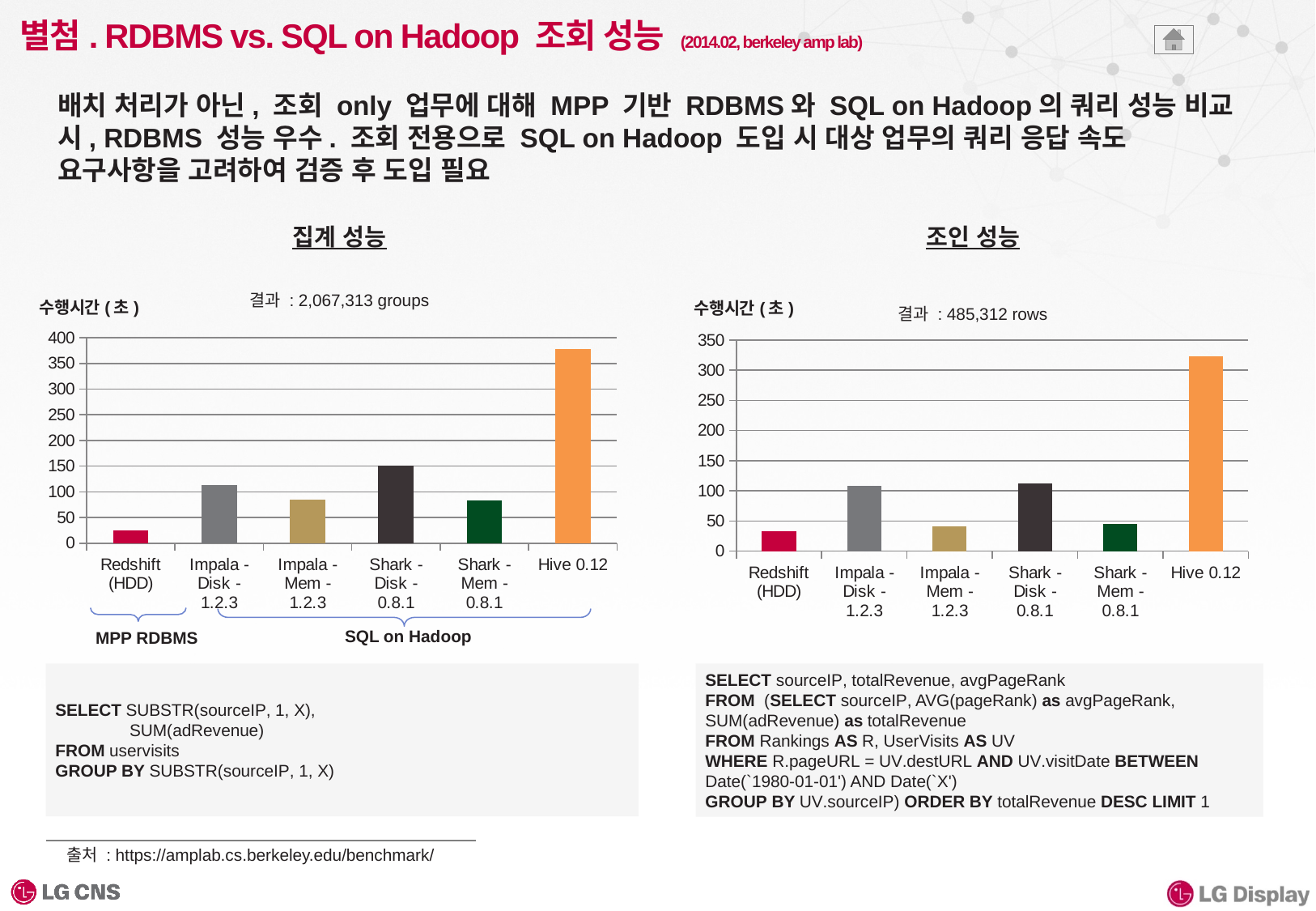

# 별첨. RDBMS vs. SQL on Hadoop 조회 성능 (2014.02, berkeley amp lab)

배치 처리가 아닌, 조회 only 업무에 대해 MPP 기반 RDBMS와 SQL on Hadoop의 쿼리 성능 비교 시, RDBMS 성능 우수. 조회 전용으로 SQL on Hadoop 도입 시 대상 업무의 쿼리 응답 속도 요구사항을 고려하여 검증 후 도입 필요
집계 성능
조인 성능

### Chart: 수행시간(초)

| Category | 시간 |
|---|---|
| Redshift (HDD) | 25.459999999999987 |
| Impala - Disk - 1.2.3 | 113.72 |
| Impala - Mem - 1.2.3 | 84.35 |
| Shark - Disk - 0.8.1 | 151.4 |
| Shark - Mem - 0.8.1 | 83.7 |
| Hive 0.12 | 377.47999999999894 |

### Chart: 수행시간(초)

| Category | 시간 |
|---|---|
| Redshift (HDD) | 33.29000000000001 |
| Impala - Disk - 1.2.3 | 108.67999999999998 |
| Impala - Mem - 1.2.3 | 41.21 |
| Shark - Disk - 0.8.1 | 111.7 |
| Shark - Mem - 0.8.1 | 44.7 |
| Hive 0.12 | 323.06 |
결과 : 2,067,313 groups
결과 : 485,312 rows

SQL on Hadoop
MPP RDBMS
SELECT SUBSTR(sourceIP, 1, X),
                SUM(adRevenue)
FROM uservisits
GROUP BY SUBSTR(sourceIP, 1, X)
SELECT sourceIP, totalRevenue, avgPageRank
FROM  (SELECT sourceIP, AVG(pageRank) as avgPageRank, SUM(adRevenue) as totalRevenue
FROM Rankings AS R, UserVisits AS UV
WHERE R.pageURL = UV.destURL AND UV.visitDate BETWEEN Date(`1980-01-01') AND Date(`X')
GROUP BY UV.sourceIP) ORDER BY totalRevenue DESC LIMIT 1
출처 : https://amplab.cs.berkeley.edu/benchmark/